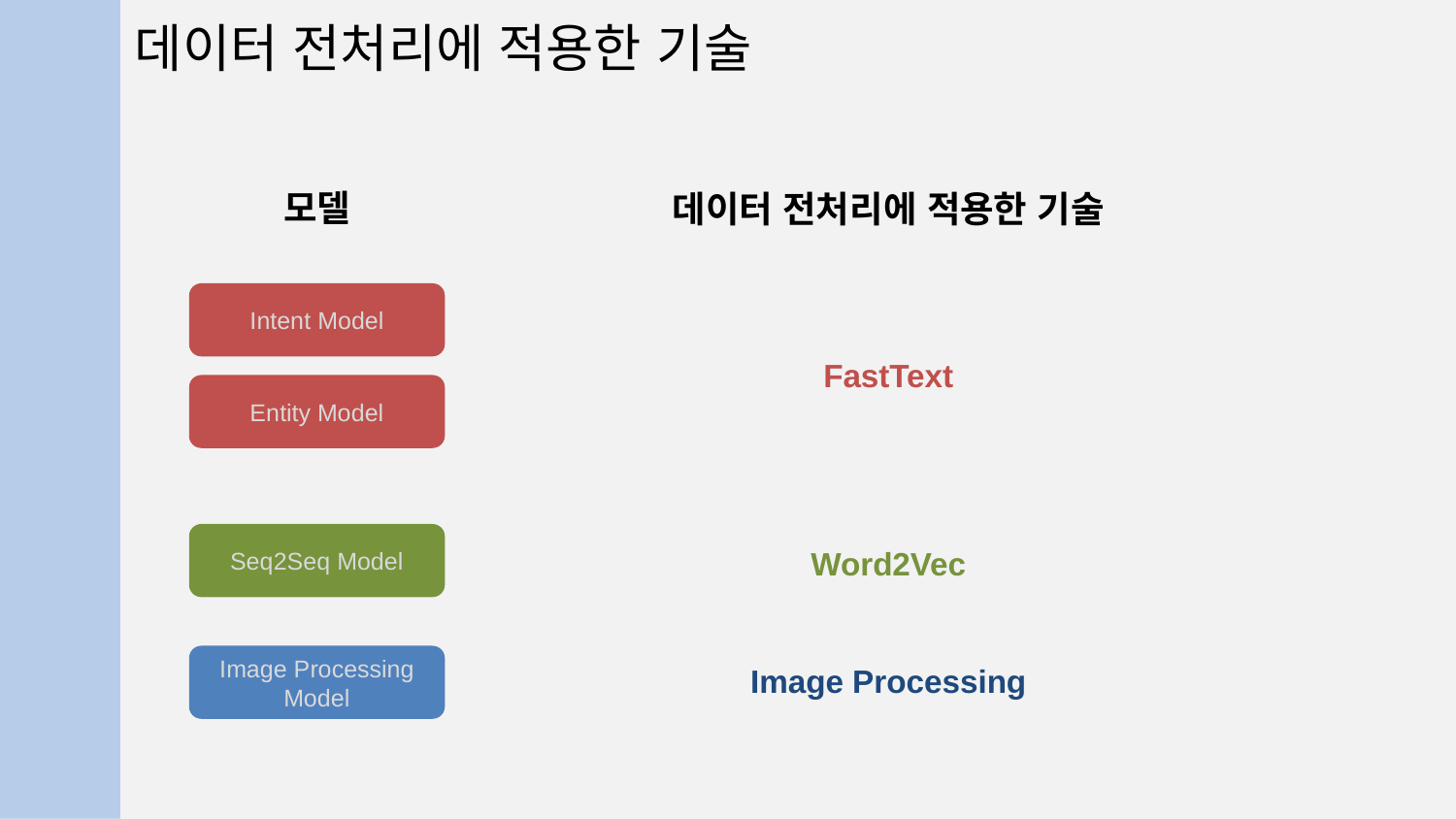

# 데이터 전처리에 적용한 기술
모델
데이터 전처리에 적용한 기술
Intent Model
FastText
Entity Model
Seq2Seq Model
Word2Vec
Image Processing Model
Image Processing